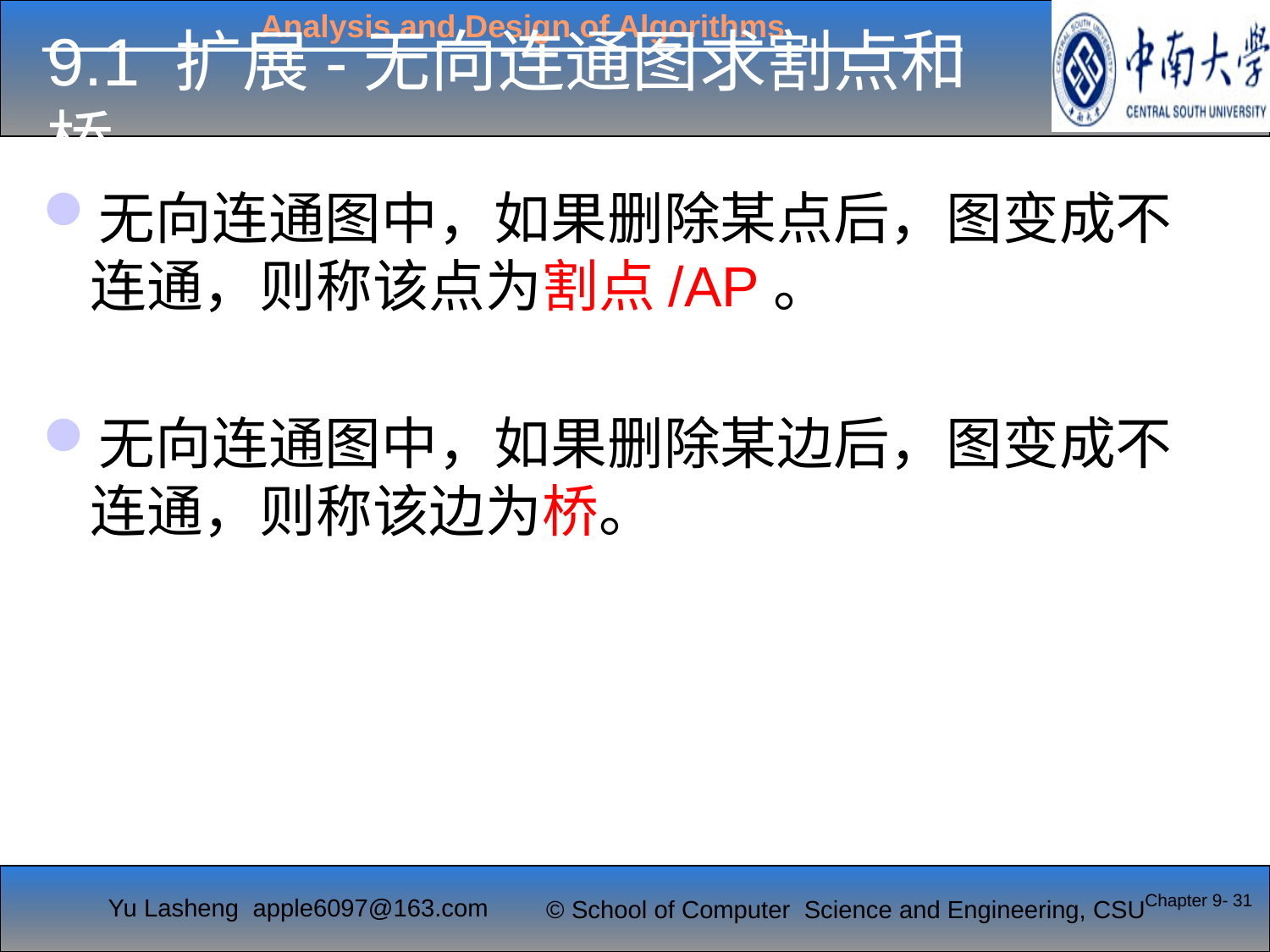

# 9.1 扩展-无向连通图求割点和桥
无向连通图中，如果删除某点后，图变成不连通，则称该点为割点/AP。

无向连通图中，如果删除某边后，图变成不连通，则称该边为桥。
Chapter 9- 31